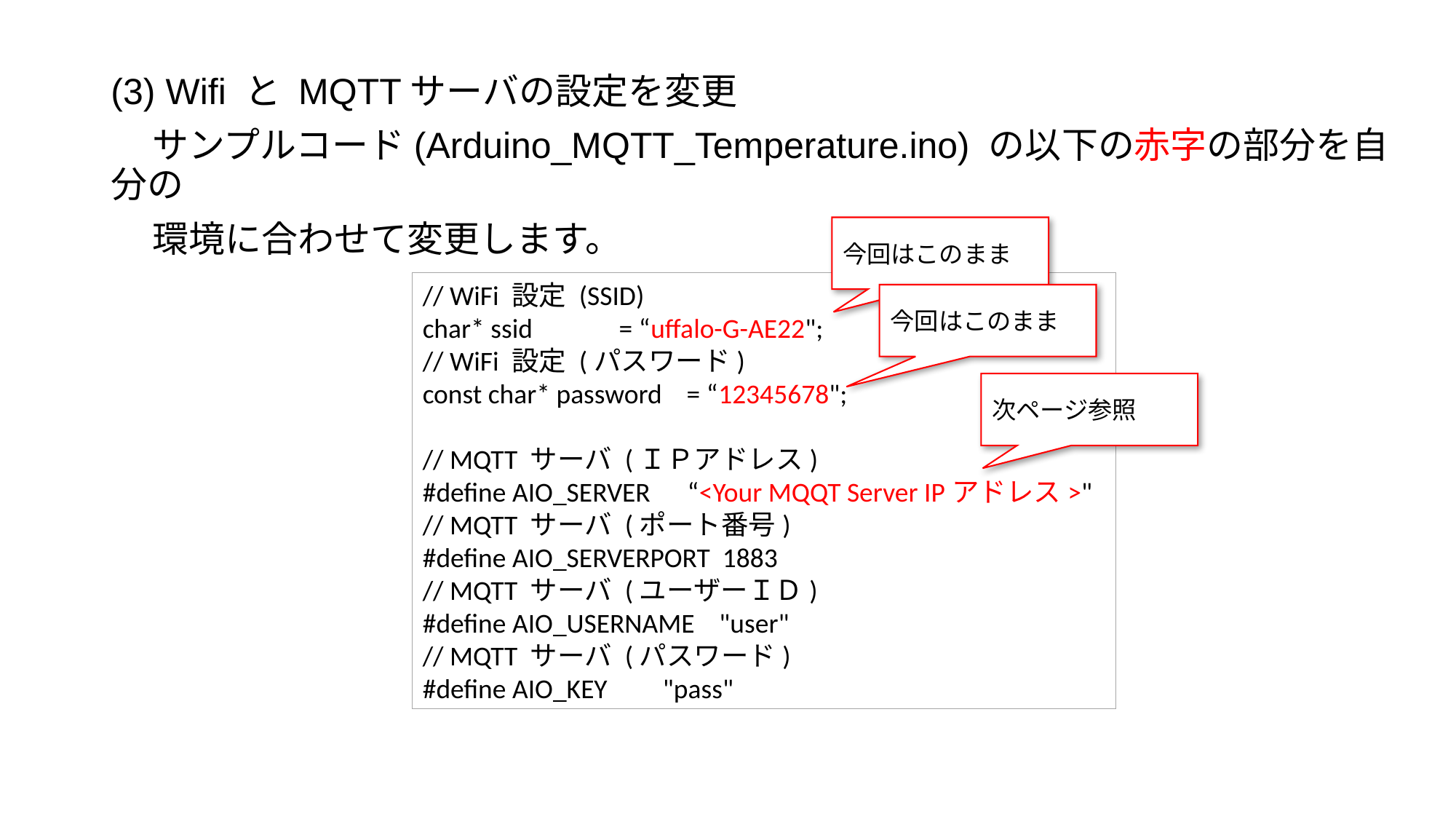

(3) Wifi と MQTTサーバの設定を変更
    サンプルコード(Arduino_MQTT_Temperature.ino) の以下の赤字の部分を自分の
    環境に合わせて変更します。

今回はこのまま
// WiFi 設定 (SSID)
char* ssid              = “uffalo-G-AE22";
// WiFi 設定 (パスワード)
const char* password    = “12345678";

// MQTT サーバ (ＩＰアドレス)
#define AIO_SERVER      “<Your MQQT Server IPアドレス>"
// MQTT サーバ (ポート番号)
#define AIO_SERVERPORT  1883
// MQTT サーバ (ユーザーＩＤ)
#define AIO_USERNAME    "user"
// MQTT サーバ (パスワード)
#define AIO_KEY         "pass"
今回はこのまま
次ページ参照